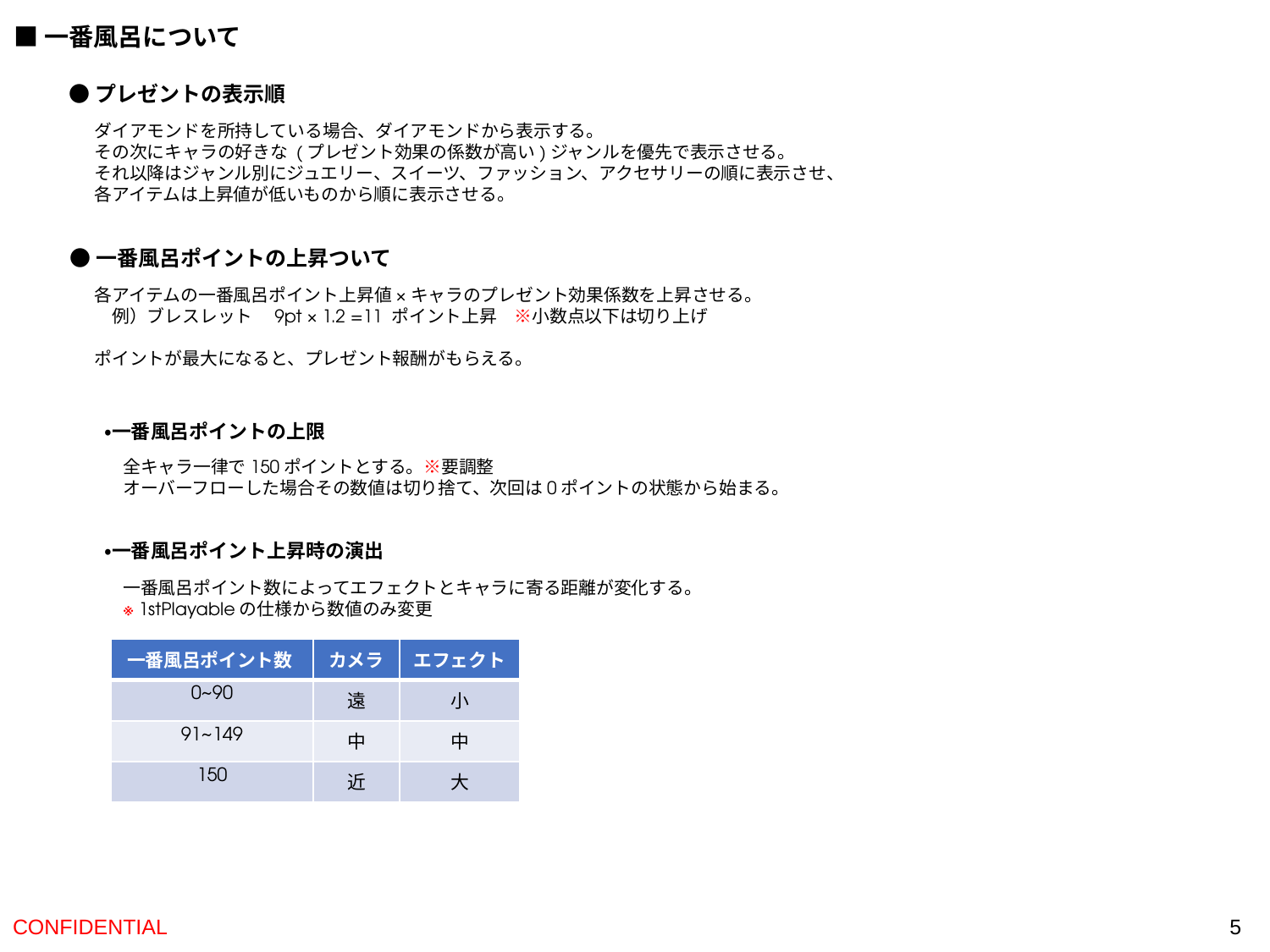

■一番風呂について
●プレゼントの表示順
ダイアモンドを所持している場合、ダイアモンドから表示する。
その次にキャラの好きな (プレゼント効果の係数が高い)ジャンルを優先で表示させる。
それ以降はジャンル別にジュエリー、スイーツ、ファッション、アクセサリーの順に表示させ、
各アイテムは上昇値が低いものから順に表示させる。
●一番風呂ポイントの上昇ついて
各アイテムの一番風呂ポイント上昇値×キャラのプレゼント効果係数を上昇させる。
　例）ブレスレット　9pt × 1.2 =11 ポイント上昇　※小数点以下は切り上げ

ポイントが最大になると、プレゼント報酬がもらえる。
・一番風呂ポイントの上限
全キャラ一律で150ポイントとする。※要調整
オーバーフローした場合その数値は切り捨て、次回は0ポイントの状態から始まる。
・一番風呂ポイント上昇時の演出
一番風呂ポイント数によってエフェクトとキャラに寄る距離が変化する。
※ 1stPlayableの仕様から数値のみ変更
| 一番風呂ポイント数 | カメラ | エフェクト |
| --- | --- | --- |
| 0~90 | 遠 | 小 |
| 91~149 | 中 | 中 |
| 150 | 近 | 大 |
5
CONFIDENTIAL